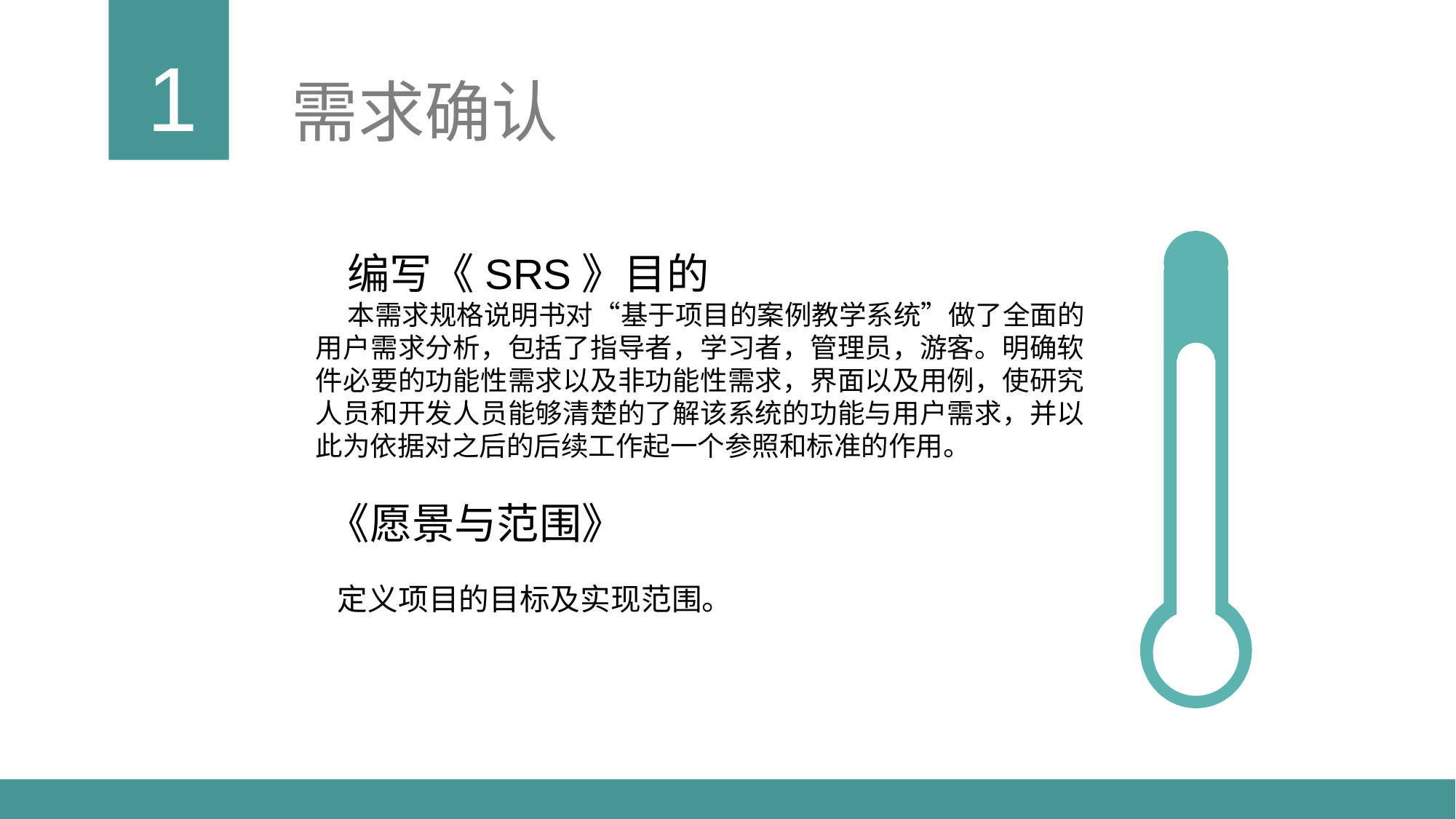

1
需求确认

编写《SRS》目的
本需求规格说明书对“基于项目的案例教学系统”做了全面的用户需求分析，包括了指导者，学习者，管理员，游客。明确软件必要的功能性需求以及非功能性需求，界面以及用例，使研究人员和开发人员能够清楚的了解该系统的功能与用户需求，并以此为依据对之后的后续工作起一个参照和标准的作用。

《愿景与范围》
定义项目的目标及实现范围。